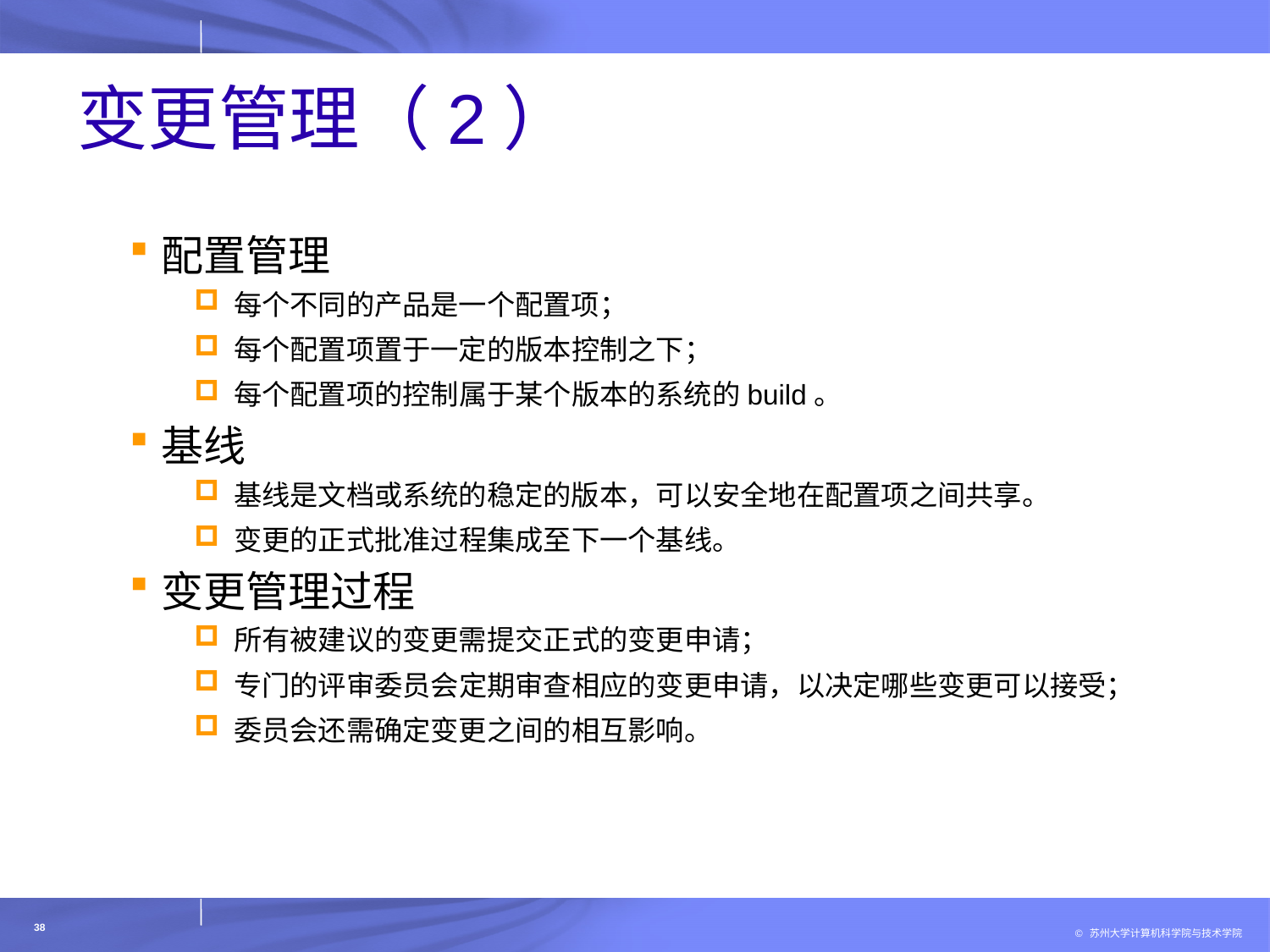

# 变更管理（2）
配置管理
每个不同的产品是一个配置项；
每个配置项置于一定的版本控制之下；
每个配置项的控制属于某个版本的系统的build。
基线
基线是文档或系统的稳定的版本，可以安全地在配置项之间共享。
变更的正式批准过程集成至下一个基线。
变更管理过程
所有被建议的变更需提交正式的变更申请；
专门的评审委员会定期审查相应的变更申请，以决定哪些变更可以接受；
委员会还需确定变更之间的相互影响。
38